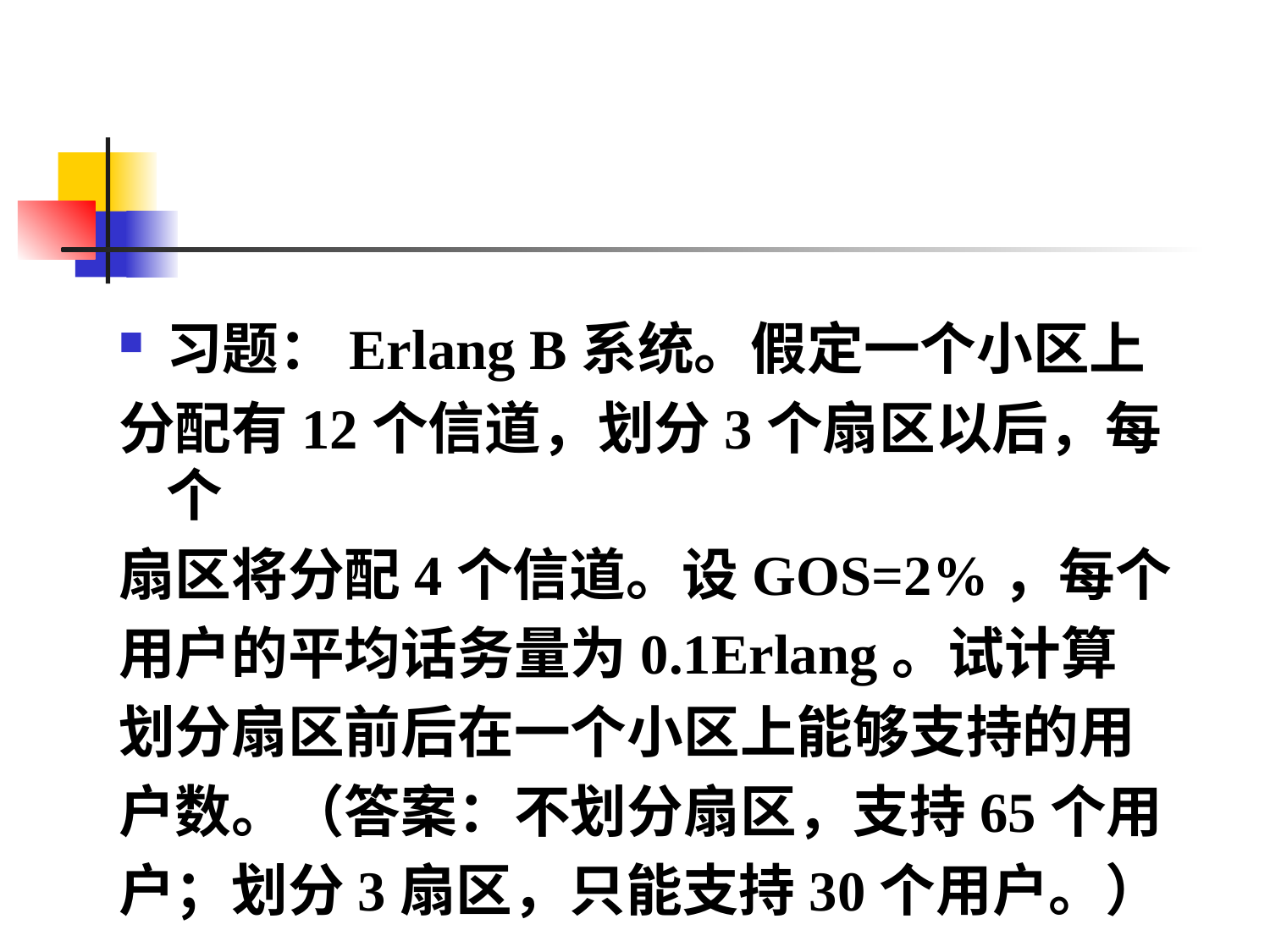

#
习题：Erlang B系统。假定一个小区上
分配有12个信道，划分3个扇区以后，每个
扇区将分配4个信道。设GOS=2%，每个
用户的平均话务量为0.1Erlang。试计算
划分扇区前后在一个小区上能够支持的用
户数。（答案：不划分扇区，支持65个用
户；划分3扇区，只能支持30个用户。）